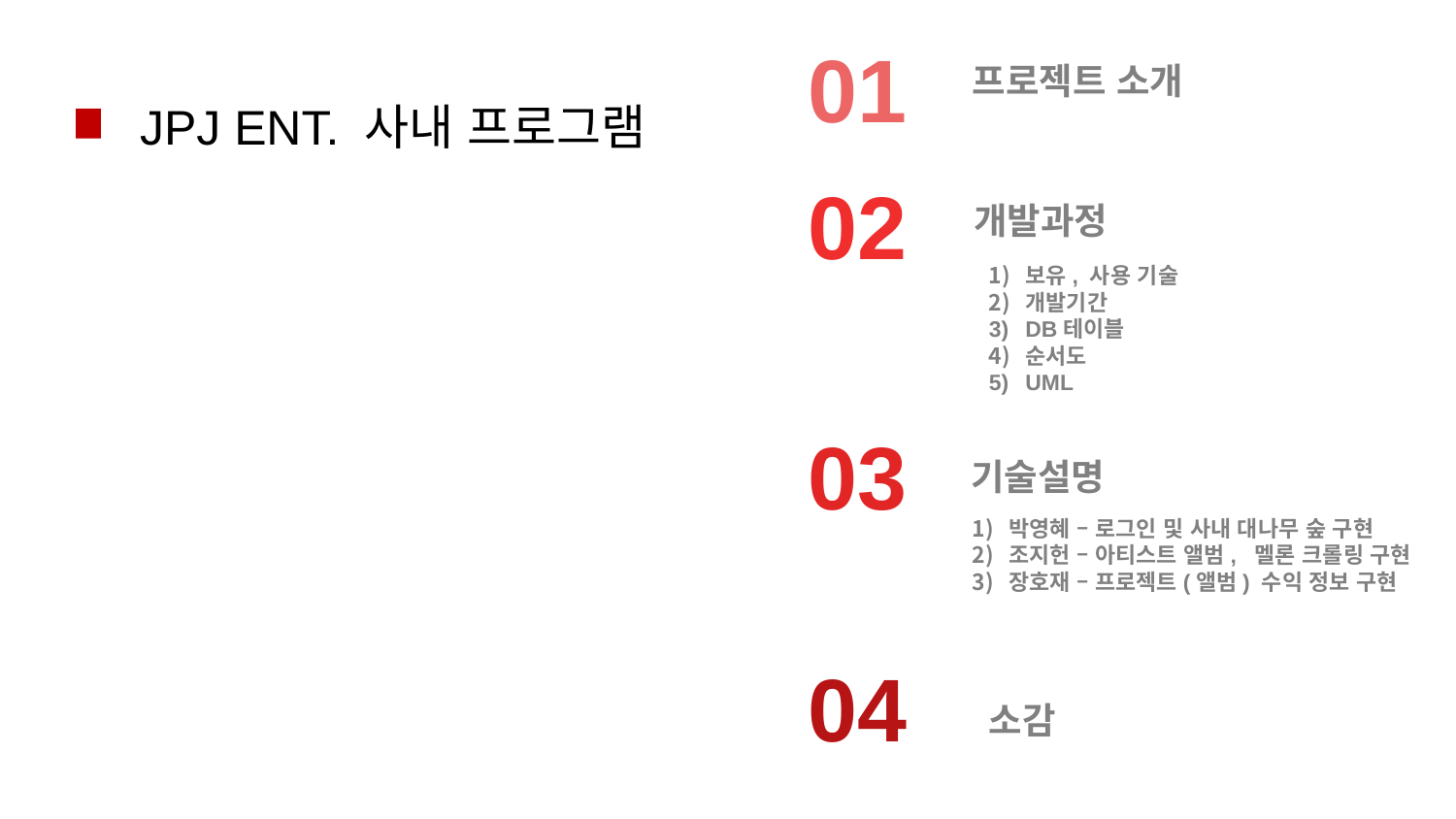

01
프로젝트 소개
JPJ ENT. 사내 프로그램

02
개발과정
보유, 사용 기술
개발기간
DB테이블
순서도
UML
03
기술설명
박영혜 – 로그인 및 사내 대나무 숲 구현
조지헌 – 아티스트 앨범,  멜론 크롤링 구현
장호재 – 프로젝트(앨범) 수익 정보 구현
04
소감